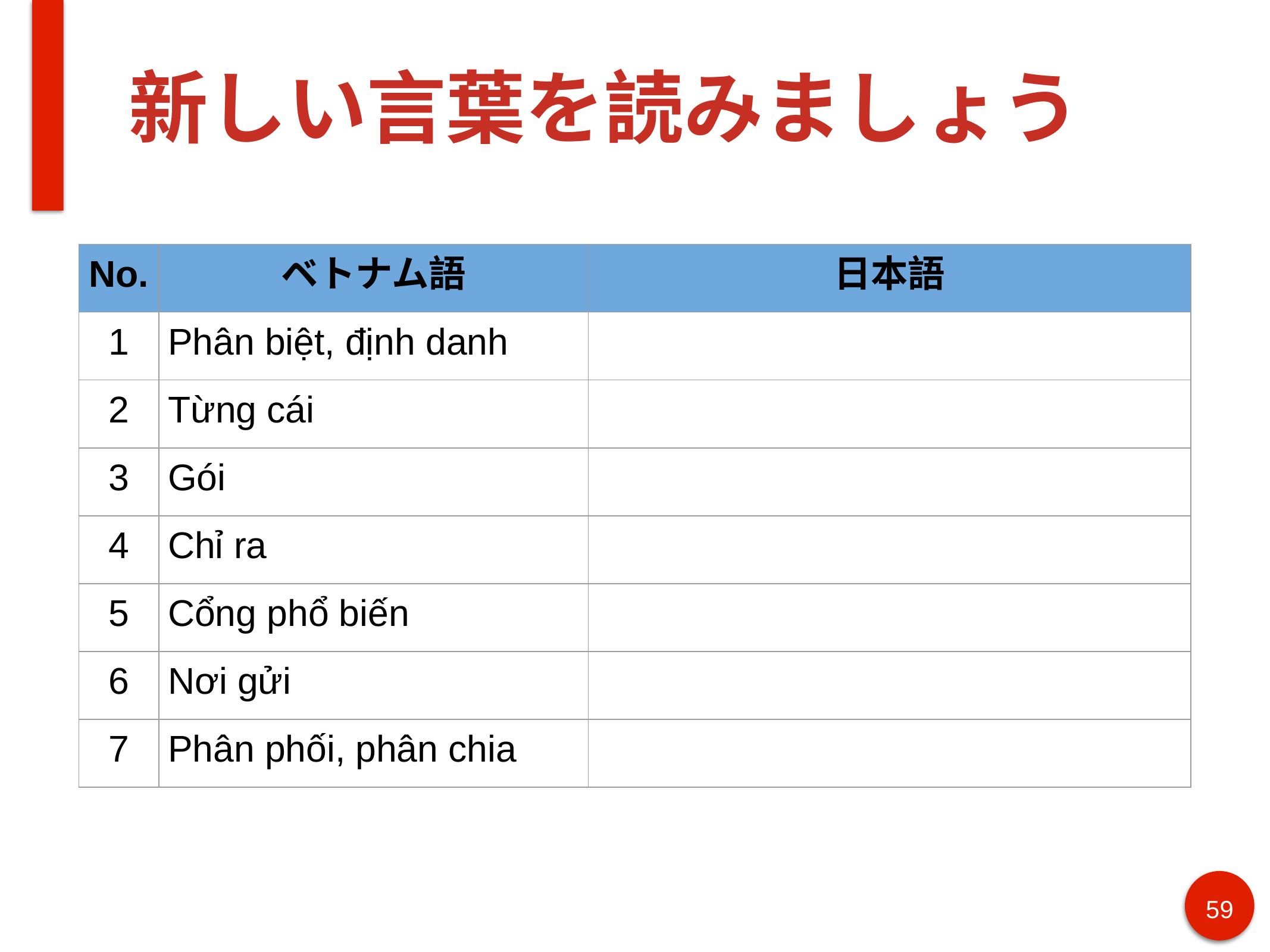

# 新しい言葉を読みましょう
| No. | ベトナム語 | 日本語 |
| --- | --- | --- |
| 1 | Phân biệt, định danh |  |
| 2 | Từng cái |  |
| 3 | Gói |  |
| 4 | Chỉ ra |  |
| 5 | Cổng phổ biến |  |
| 6 | Nơi gửi |  |
| 7 | Phân phối, phân chia |  |
59